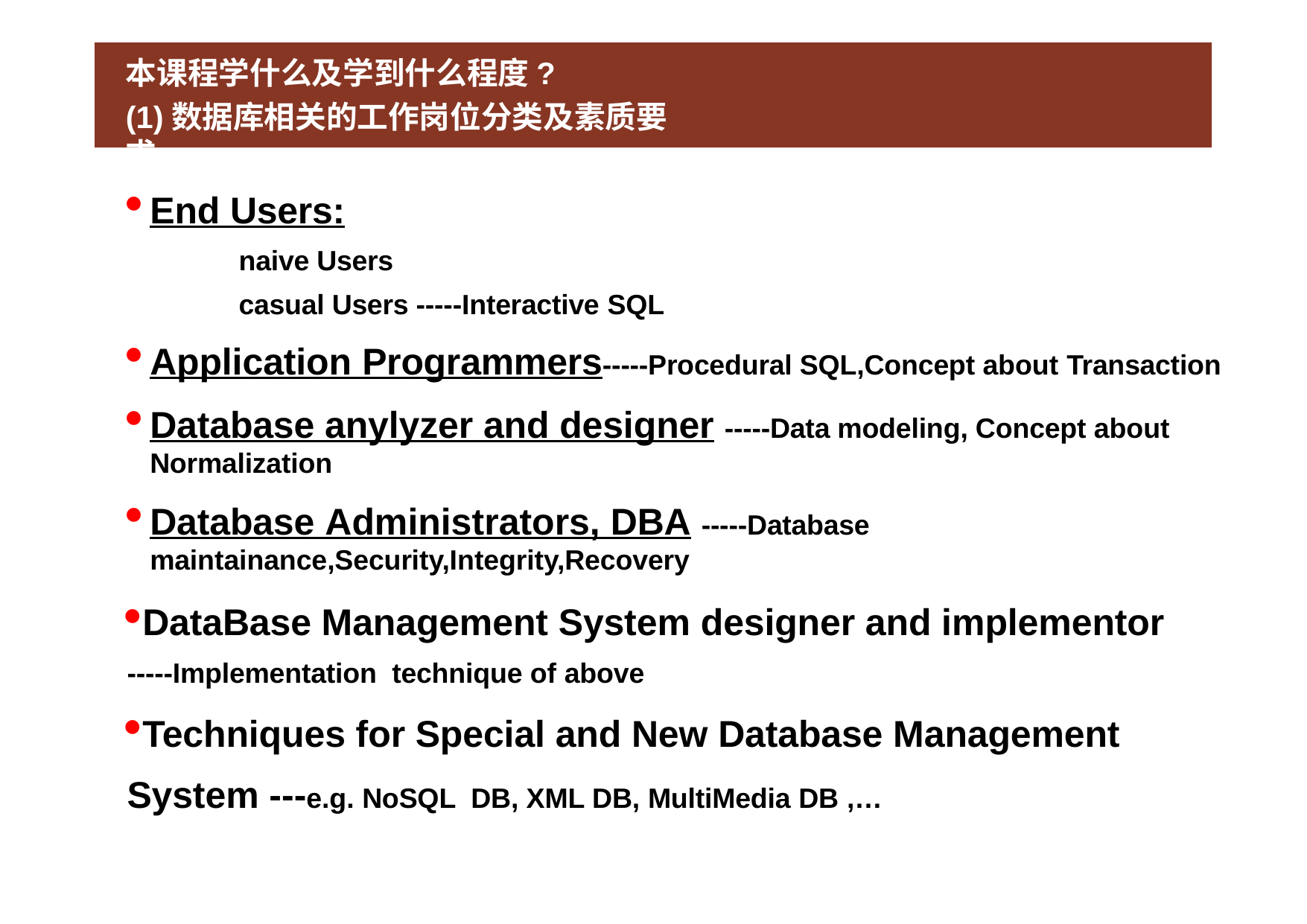

# 本课程学什么及学到什么程度?
(1)数据库相关的工作岗位分类及素质要求
End Users:
naive Users
casual Users -----Interactive SQL
Application Programmers-----Procedural SQL,Concept about Transaction
Database anylyzer and designer -----Data modeling, Concept about Normalization
Database Administrators, DBA -----Database maintainance,Security,Integrity,Recovery
DataBase Management System designer and implementor -----Implementation  technique of above
Techniques for Special and New Database Management System ---e.g. NoSQL  DB, XML DB, MultiMedia DB ,…